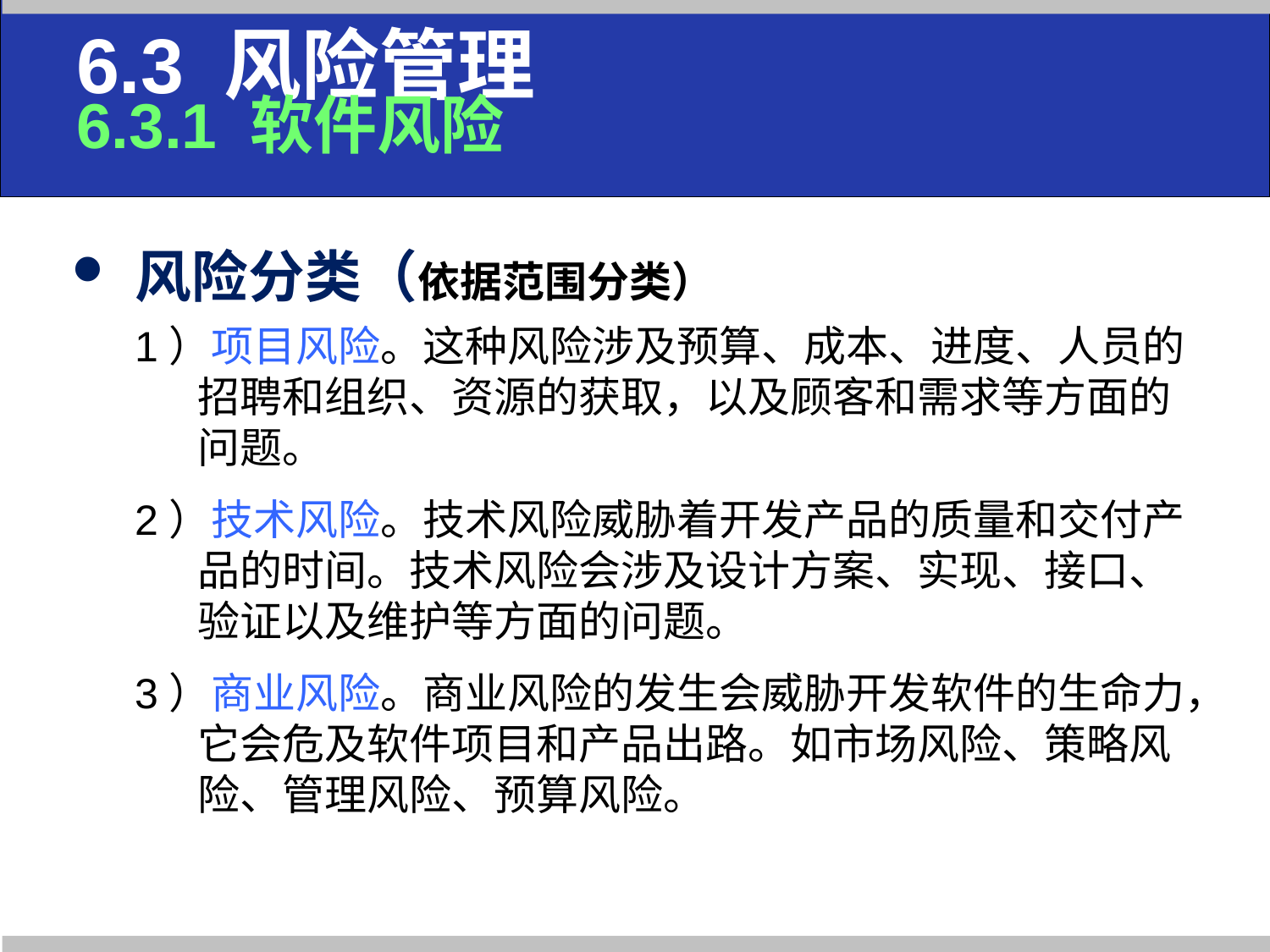

# 6.3 风险管理 6.3.1 软件风险
风险分类（依据范围分类）
1）项目风险。这种风险涉及预算、成本、进度、人员的招聘和组织、资源的获取，以及顾客和需求等方面的问题。
2）技术风险。技术风险威胁着开发产品的质量和交付产品的时间。技术风险会涉及设计方案、实现、接口、验证以及维护等方面的问题。
3）商业风险。商业风险的发生会威胁开发软件的生命力，它会危及软件项目和产品出路。如市场风险、策略风险、管理风险、预算风险。
763